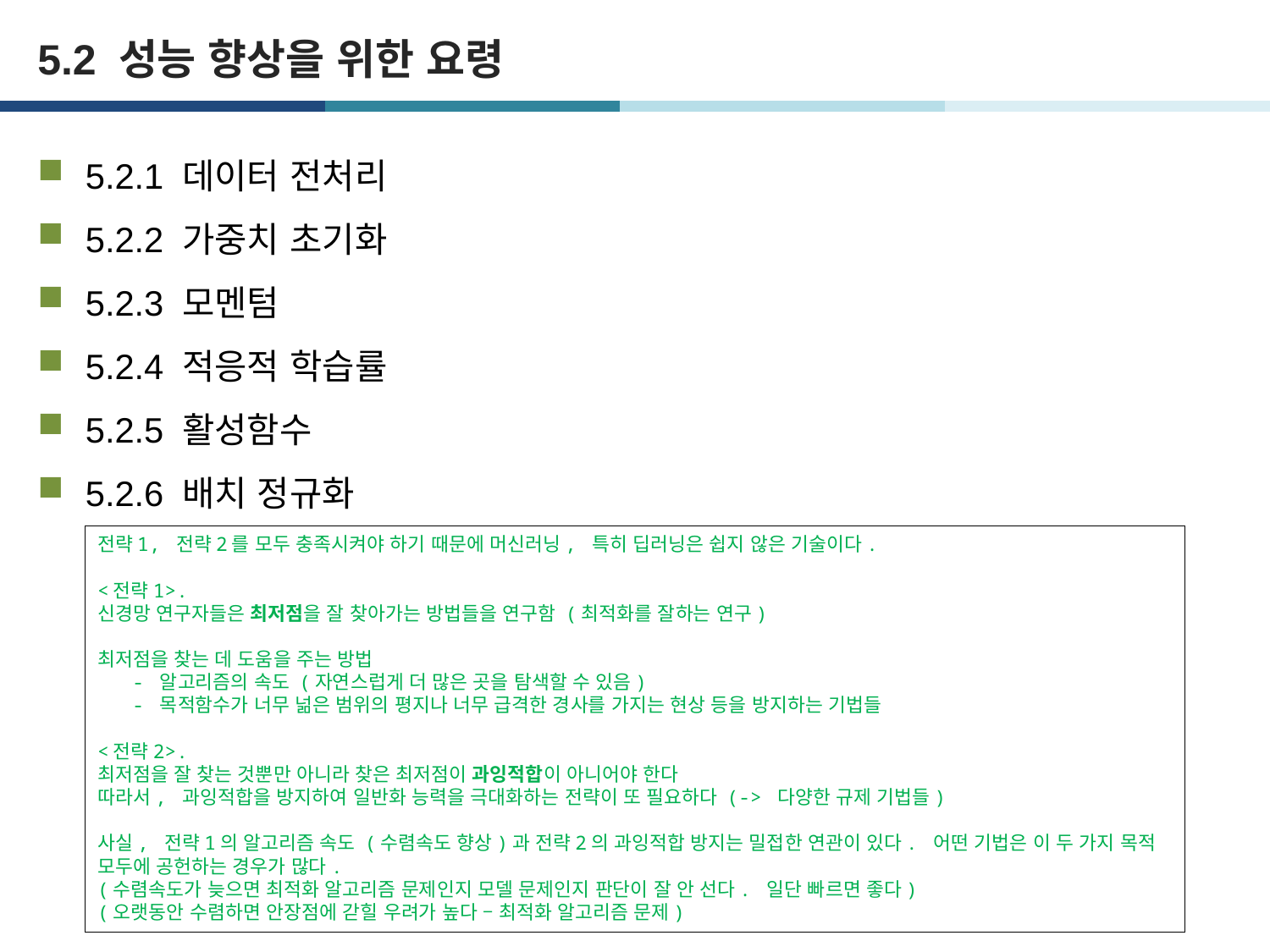

# 5.2 성능 향상을 위한 요령
5.2.1 데이터 전처리
5.2.2 가중치 초기화
5.2.3 모멘텀
5.2.4 적응적 학습률
5.2.5 활성함수
5.2.6 배치 정규화

전략1, 전략2를 모두 충족시켜야 하기 때문에 머신러닝, 특히 딥러닝은 쉽지 않은 기술이다.

<전략1>.
신경망 연구자들은 최저점을 잘 찾아가는 방법들을 연구함 (최적화를 잘하는 연구)

최저점을 찾는 데 도움을 주는 방법
   - 알고리즘의 속도 (자연스럽게 더 많은 곳을 탐색할 수 있음)
   - 목적함수가 너무 넒은 범위의 평지나 너무 급격한 경사를 가지는 현상 등을 방지하는 기법들

<전략2>.
최저점을 잘 찾는 것뿐만 아니라 찾은 최저점이 과잉적합이 아니어야 한다
따라서, 과잉적합을 방지하여 일반화 능력을 극대화하는 전략이 또 필요하다 (-> 다양한 규제 기법들)

사실, 전략1의 알고리즘 속도 (수렴속도 향상)과 전략2의 과잉적합 방지는 밀접한 연관이 있다. 어떤 기법은 이 두 가지 목적 모두에 공헌하는 경우가 많다.
(수렴속도가 늦으면 최적화 알고리즘 문제인지 모델 문제인지 판단이 잘 안 선다. 일단 빠르면 좋다)
(오랫동안 수렴하면 안장점에 갇힐 우려가 높다 – 최적화 알고리즘 문제)